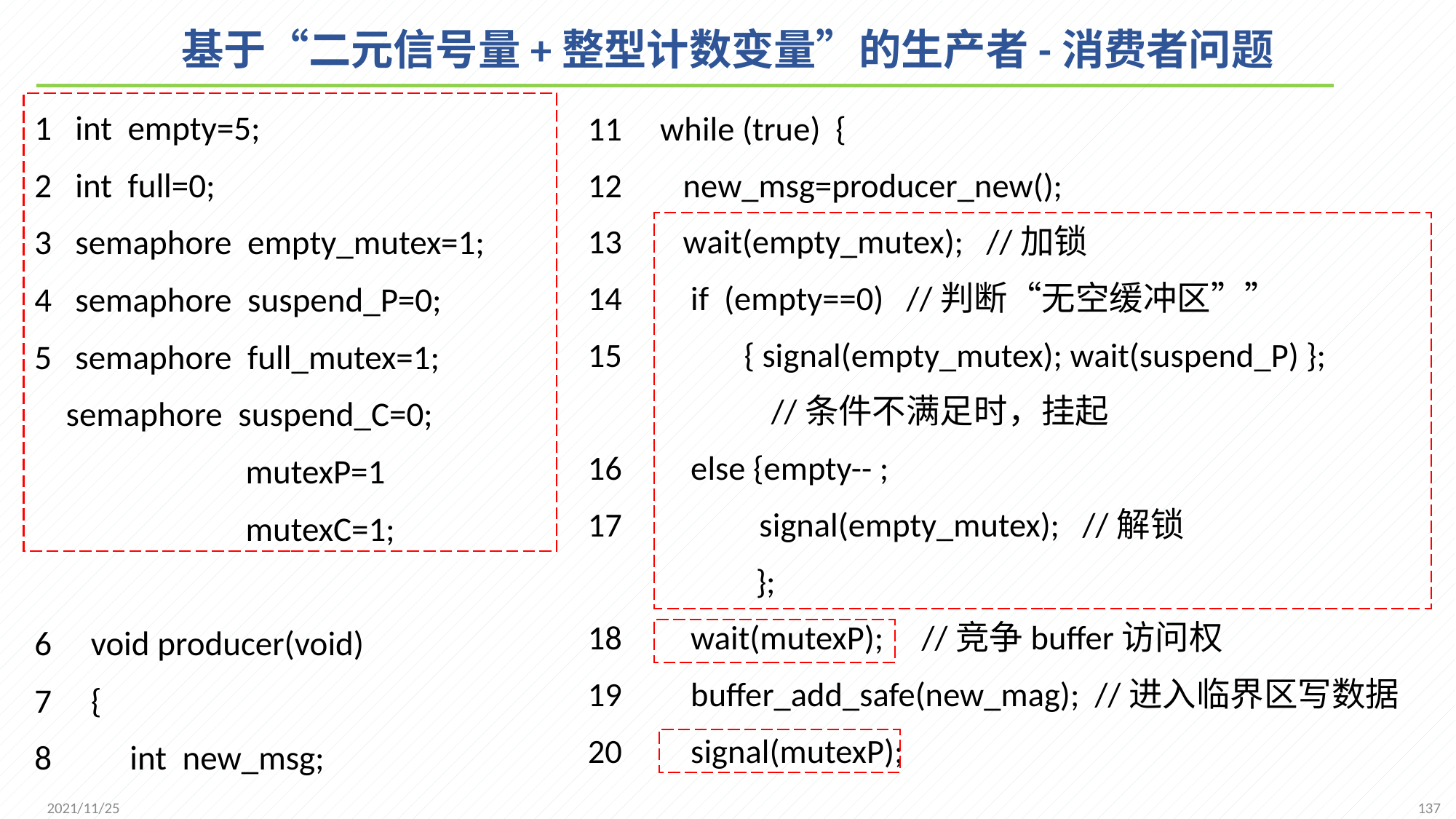

# 基于“二元信号量+整型计数变量”的生产者-消费者问题
1   int  empty=5;
2   int  full=0;
3   semaphore  empty_mutex=1;
4   semaphore  suspend_P=0;
5   semaphore  full_mutex=1;
    semaphore  suspend_C=0;
                           mutexP=1
                           mutexC=1;

6     void producer(void)
7     {
8          int  new_msg;

11     while (true)  {
12        new_msg=producer_new();
13        wait(empty_mutex);   //加锁
14         if  (empty==0)   //判断“无空缓冲区””
15                { signal(empty_mutex); wait(suspend_P) };
                        //条件不满足时，挂起
16         else {empty-- ;
17                  signal(empty_mutex);   //解锁
                      };
18         wait(mutexP);     //竞争buffer访问权
19         buffer_add_safe(new_mag);  //进入临界区写数据
20         signal(mutexP);

137
2021/11/25